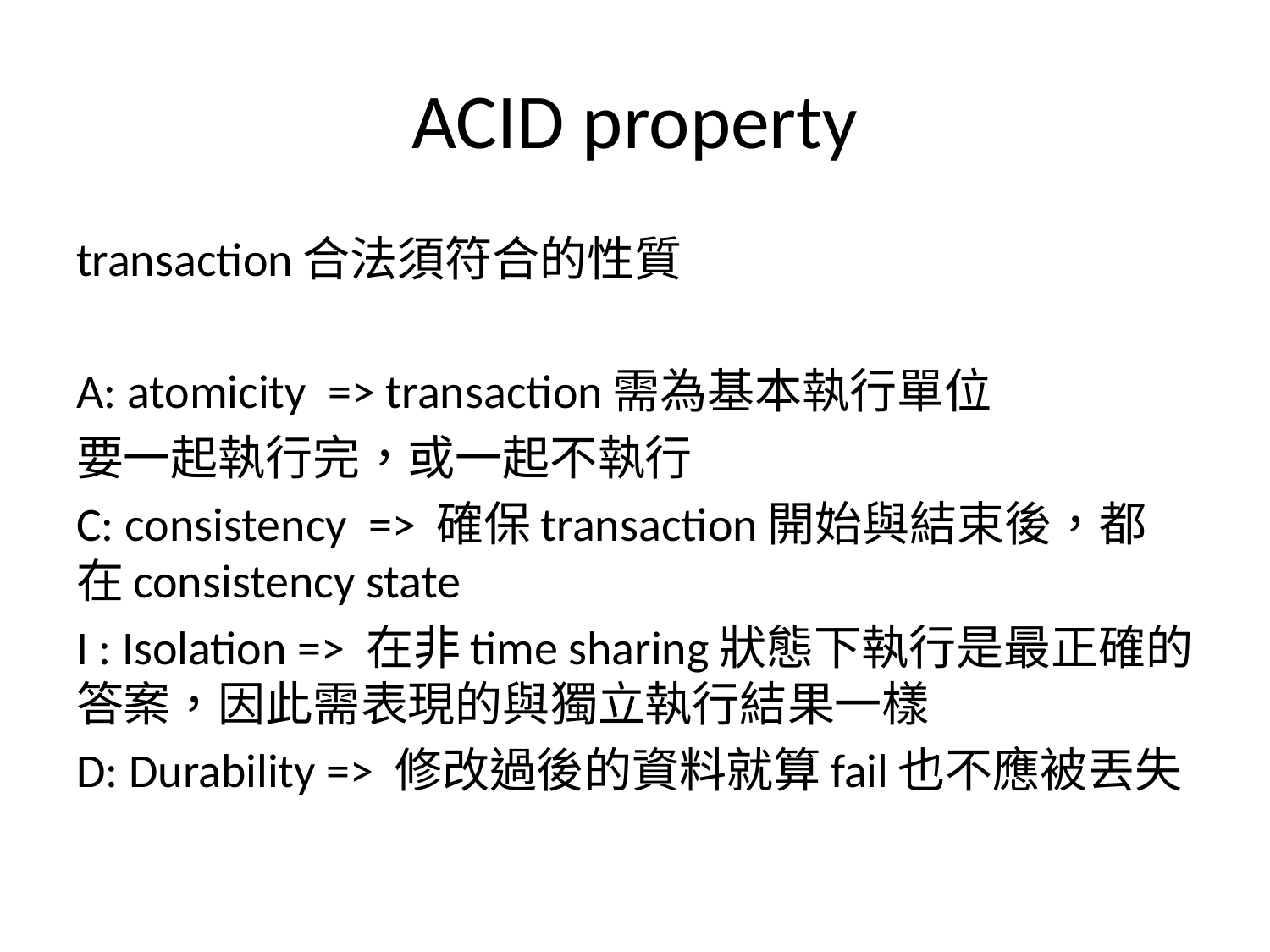

# ACID property
transaction合法須符合的性質

A: atomicity  => transaction需為基本執行單位
要一起執行完，或一起不執行
C: consistency  => 確保transaction開始與結束後，都在consistency state
I : Isolation => 在非time sharing狀態下執行是最正確的答案，因此需表現的與獨立執行結果一樣
D: Durability => 修改過後的資料就算fail也不應被丟失